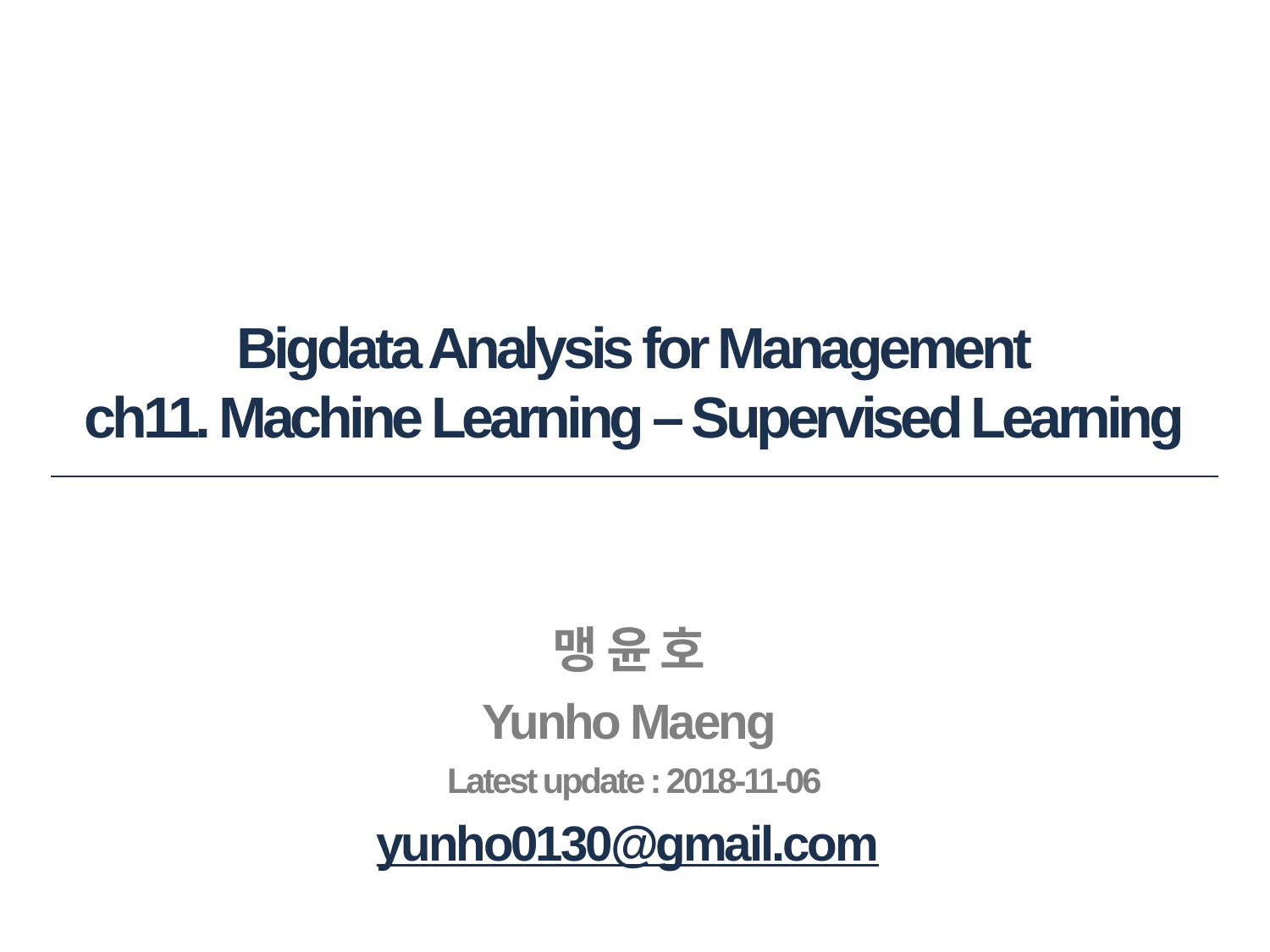

# Bigdata Analysis for Management ch11. Machine Learning – Supervised Learning

맹 윤 호
Yunho Maeng
Latest update : 2018-11-06
yunho0130@gmail.com